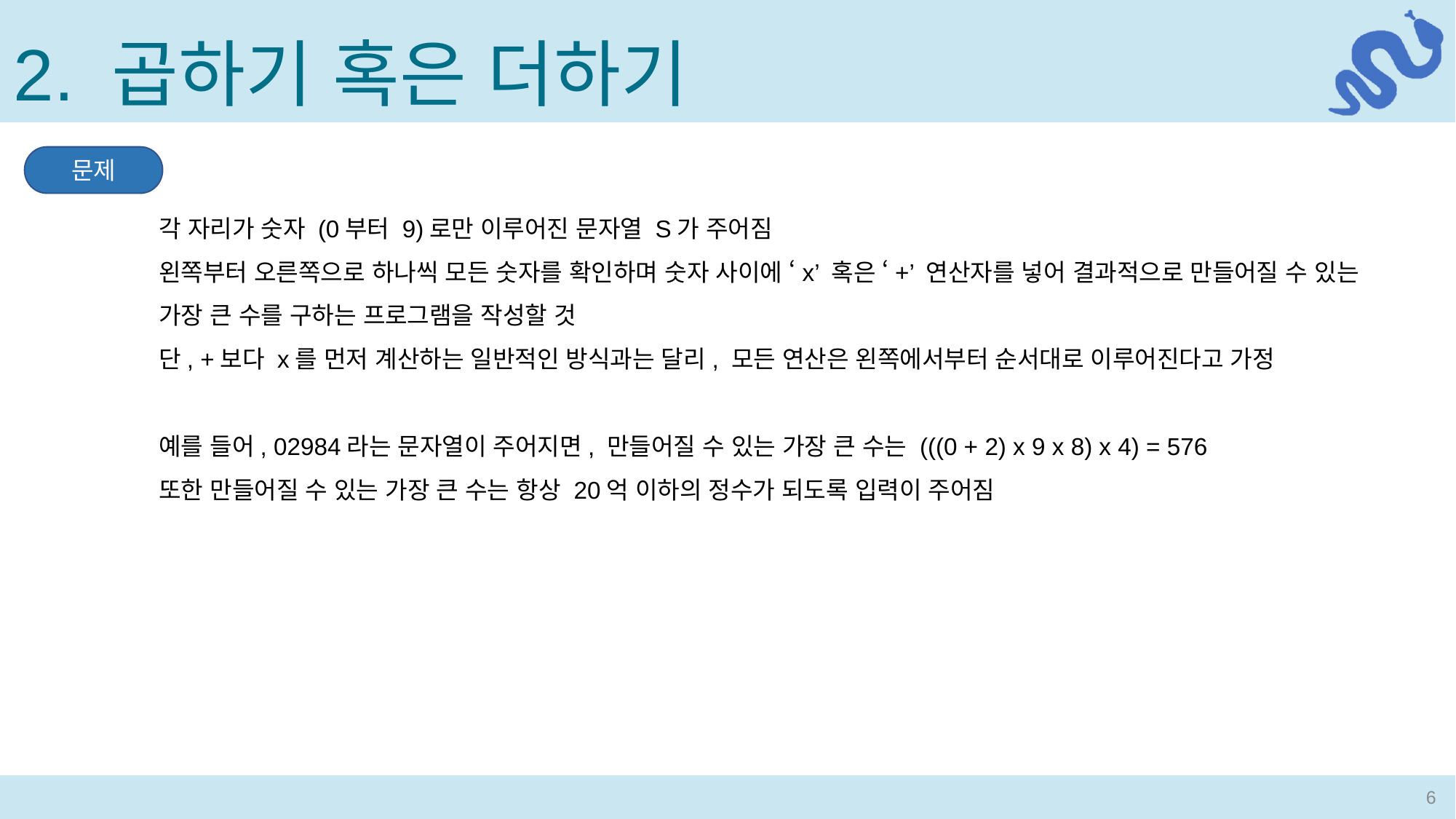

2. 곱하기 혹은 더하기
문제
각 자리가 숫자 (0부터 9)로만 이루어진 문자열 S가 주어짐
왼쪽부터 오른쪽으로 하나씩 모든 숫자를 확인하며 숫자 사이에 ‘x’ 혹은 ‘+’ 연산자를 넣어 결과적으로 만들어질 수 있는 가장 큰 수를 구하는 프로그램을 작성할 것
단, +보다 x를 먼저 계산하는 일반적인 방식과는 달리, 모든 연산은 왼쪽에서부터 순서대로 이루어진다고 가정
예를 들어, 02984라는 문자열이 주어지면, 만들어질 수 있는 가장 큰 수는 (((0 + 2) x 9 x 8) x 4) = 576
또한 만들어질 수 있는 가장 큰 수는 항상 20억 이하의 정수가 되도록 입력이 주어짐
6